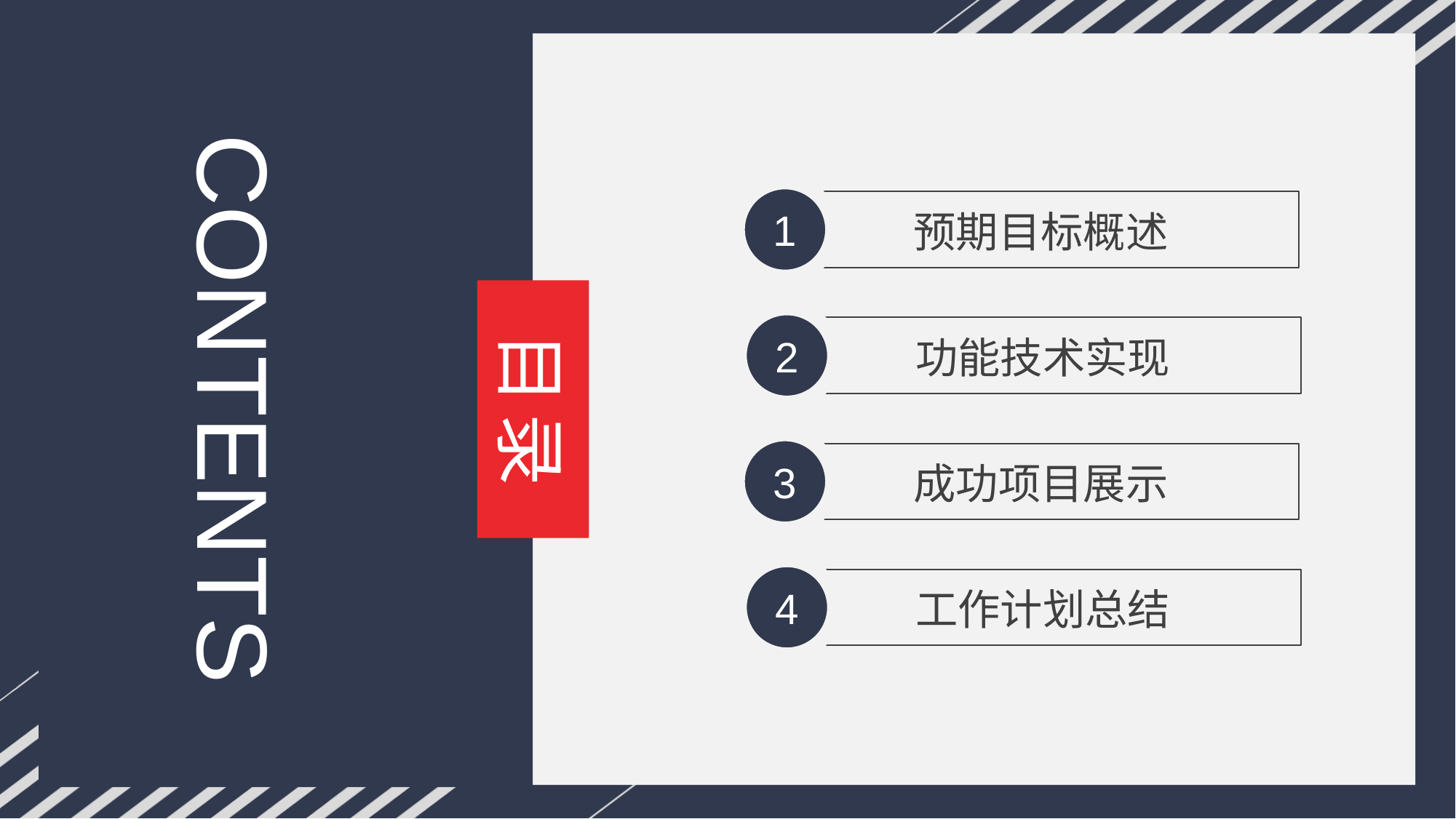

CONTENTS
1

预期目标概述
2

功能技术实现
3

成功项目展示
4

工作计划总结
目录